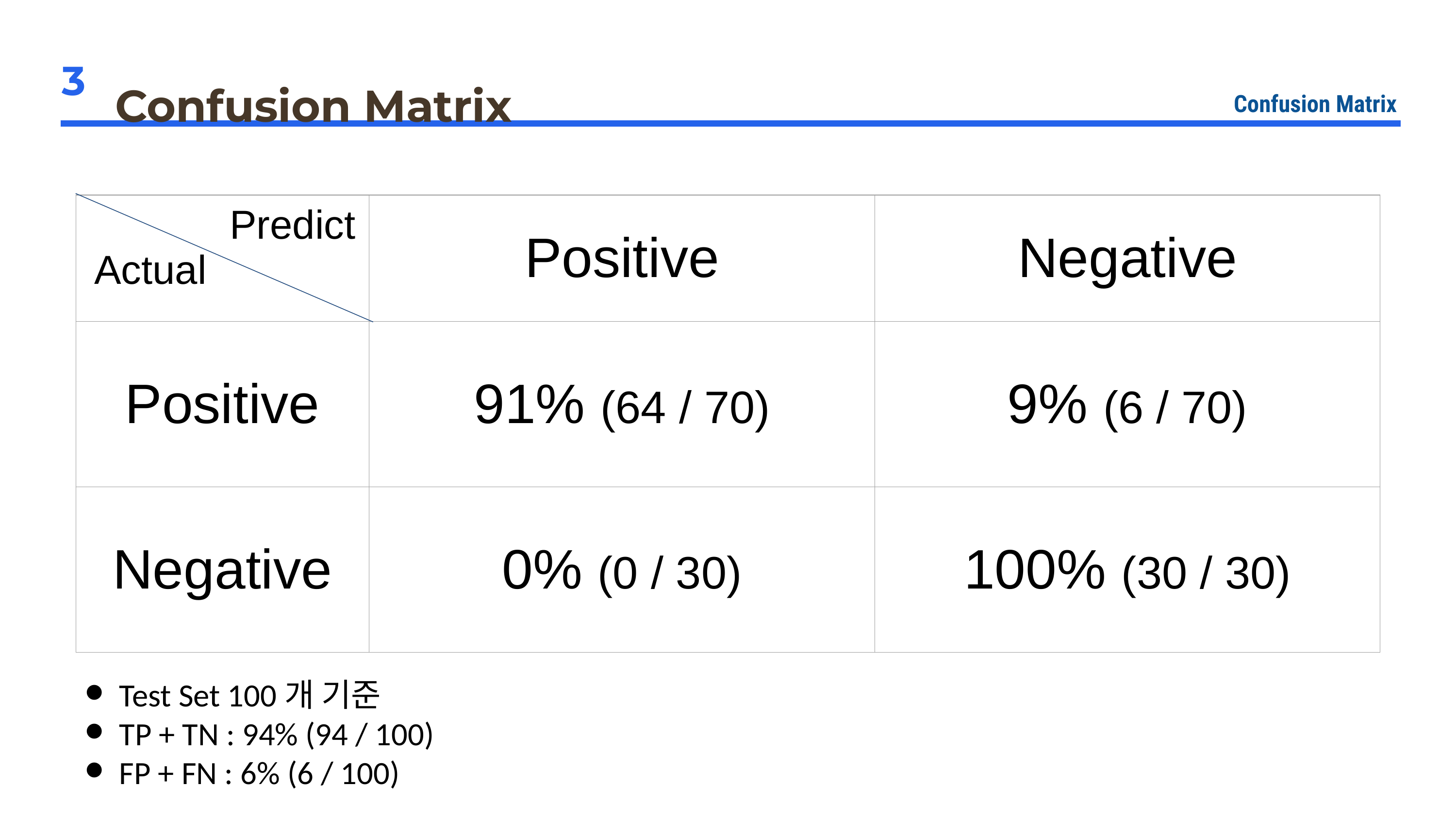

3
Confusion Matrix

Confusion Matrix
| Predict Actual | Positive | Negative |
| --- | --- | --- |
| Positive | 91% (64 / 70) | 9% (6 / 70) |
| Negative | 0% (0 / 30) | 100% (30 / 30) |
Test Set 100개 기준
TP + TN : 94% (94 / 100)
FP + FN : 6% (6 / 100)